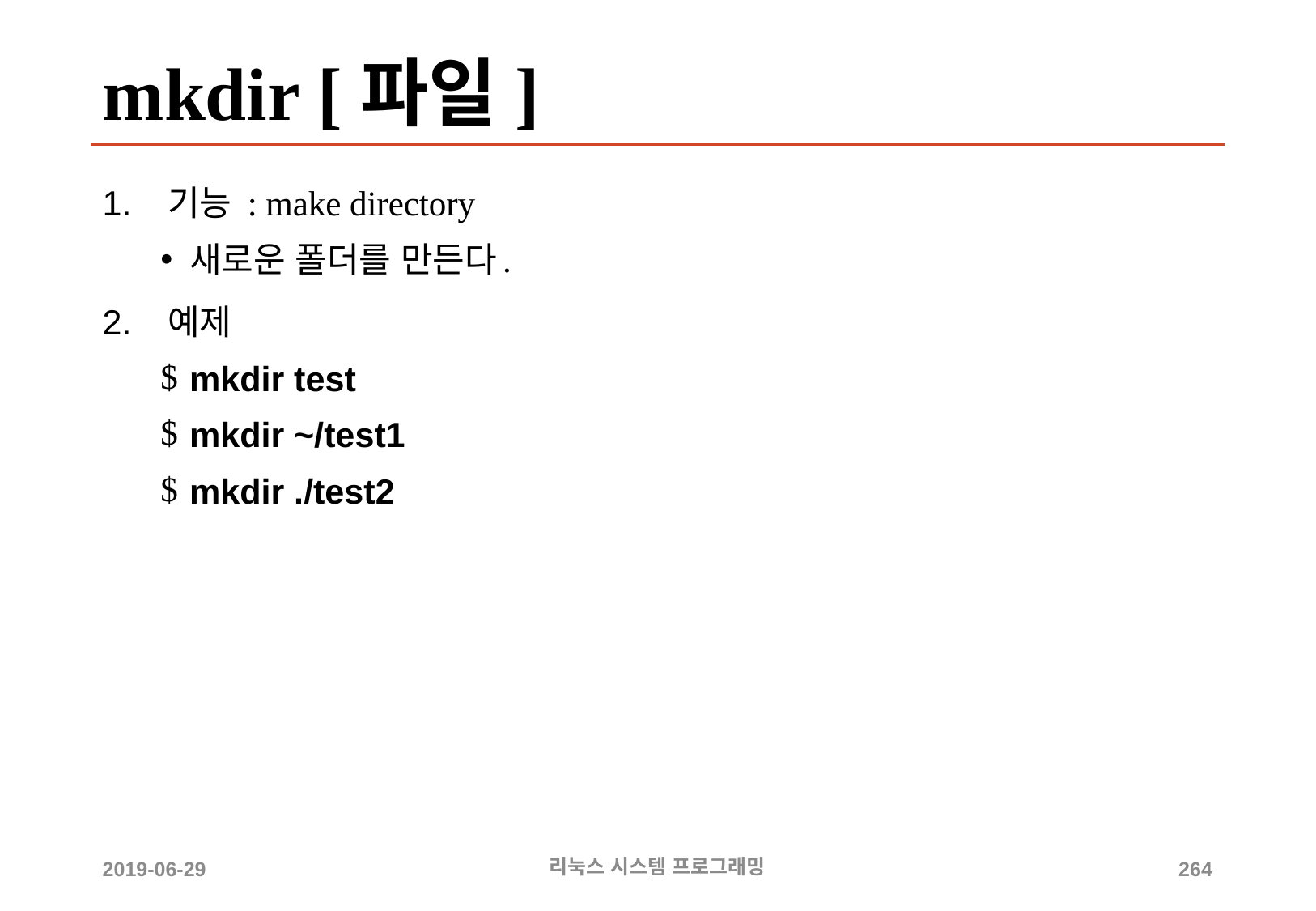

# mkdir [파일]
기능 : make directory
새로운 폴더를 만든다.
예제
mkdir test
mkdir ~/test1
mkdir ./test2

2019-06-29
리눅스 시스템 프로그래밍
264